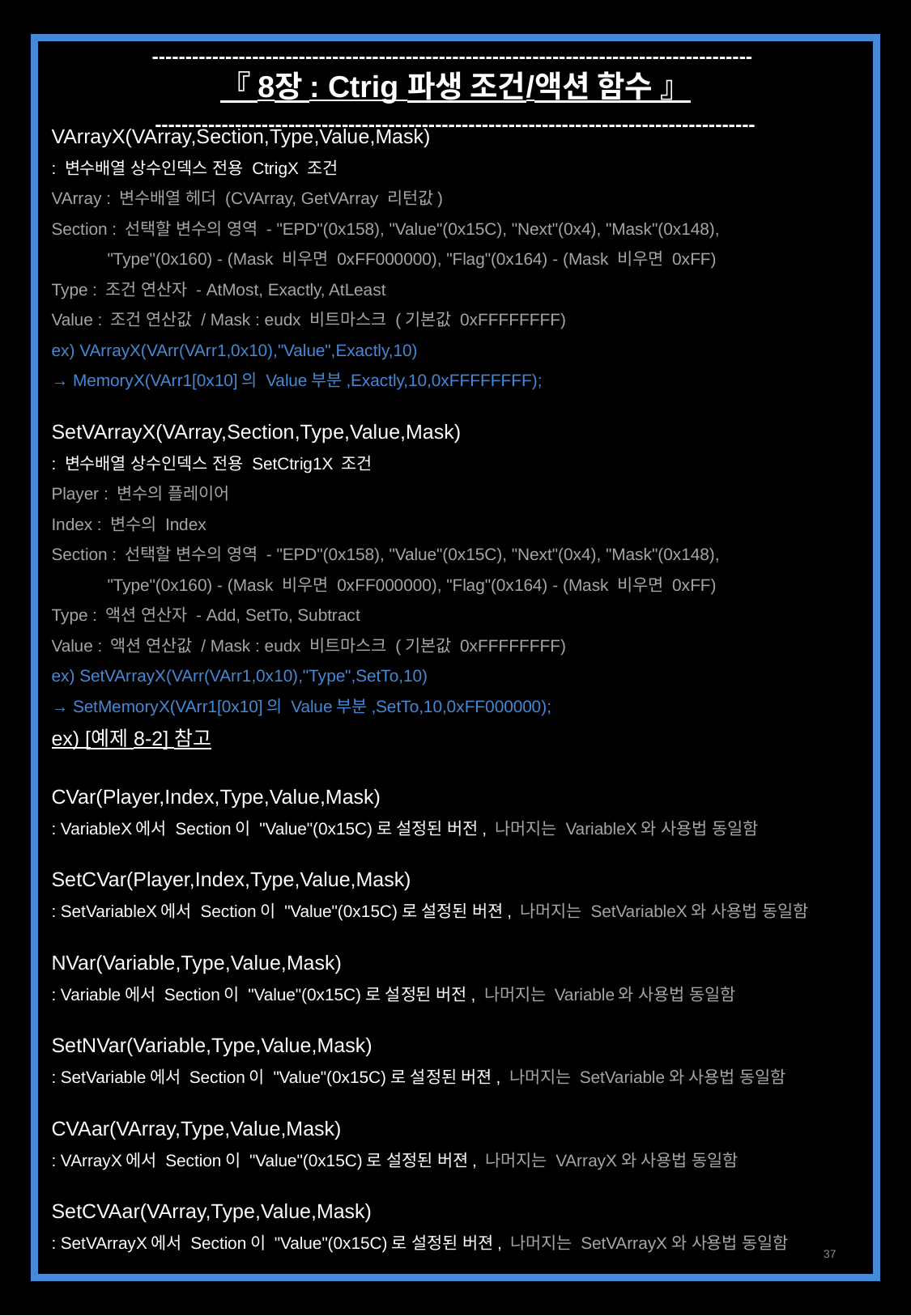

------------------------------------------------------------------------------------------
『 8장 : Ctrig 파생 조건/액션 함수 』
------------------------------------------------------------------------------------------

VArrayX(VArray,Section,Type,Value,Mask)
: 변수배열 상수인덱스 전용 CtrigX 조건
VArray : 변수배열 헤더 (CVArray, GetVArray 리턴값)
Section : 선택할 변수의 영역 - "EPD"(0x158), "Value"(0x15C), "Next"(0x4), "Mask"(0x148),
            "Type"(0x160) - (Mask 비우면 0xFF000000), "Flag"(0x164) - (Mask 비우면 0xFF)
Type : 조건 연산자 - AtMost, Exactly, AtLeast
Value : 조건 연산값 / Mask : eudx 비트마스크 (기본값 0xFFFFFFFF)
ex) VArrayX(VArr(VArr1,0x10),"Value",Exactly,10)
→ MemoryX(VArr1[0x10]의 Value부분,Exactly,10,0xFFFFFFFF);

SetVArrayX(VArray,Section,Type,Value,Mask)
: 변수배열 상수인덱스 전용 SetCtrig1X 조건
Player : 변수의 플레이어
Index : 변수의 Index
Section : 선택할 변수의 영역 - "EPD"(0x158), "Value"(0x15C), "Next"(0x4), "Mask"(0x148),
            "Type"(0x160) - (Mask 비우면 0xFF000000), "Flag"(0x164) - (Mask 비우면 0xFF)
Type : 액션 연산자 - Add, SetTo, Subtract
Value : 액션 연산값 / Mask : eudx 비트마스크 (기본값 0xFFFFFFFF)
ex) SetVArrayX(VArr(VArr1,0x10),"Type",SetTo,10)
→ SetMemoryX(VArr1[0x10]의 Value부분,SetTo,10,0xFF000000);
ex) [예제 8-2] 참고

CVar(Player,Index,Type,Value,Mask)
: VariableX에서 Section이 "Value"(0x15C)로 설정된 버전, 나머지는 VariableX와 사용법 동일함

SetCVar(Player,Index,Type,Value,Mask)
: SetVariableX에서 Section이 "Value"(0x15C)로 설정된 버젼, 나머지는 SetVariableX와 사용법 동일함

NVar(Variable,Type,Value,Mask)
: Variable에서 Section이 "Value"(0x15C)로 설정된 버전, 나머지는 Variable와 사용법 동일함

SetNVar(Variable,Type,Value,Mask)
: SetVariable에서 Section이 "Value"(0x15C)로 설정된 버젼, 나머지는 SetVariable와 사용법 동일함

CVAar(VArray,Type,Value,Mask)
: VArrayX에서 Section이 "Value"(0x15C)로 설정된 버젼, 나머지는 VArrayX와 사용법 동일함

SetCVAar(VArray,Type,Value,Mask)
: SetVArrayX에서 Section이 "Value"(0x15C)로 설정된 버젼, 나머지는 SetVArrayX와 사용법 동일함
37